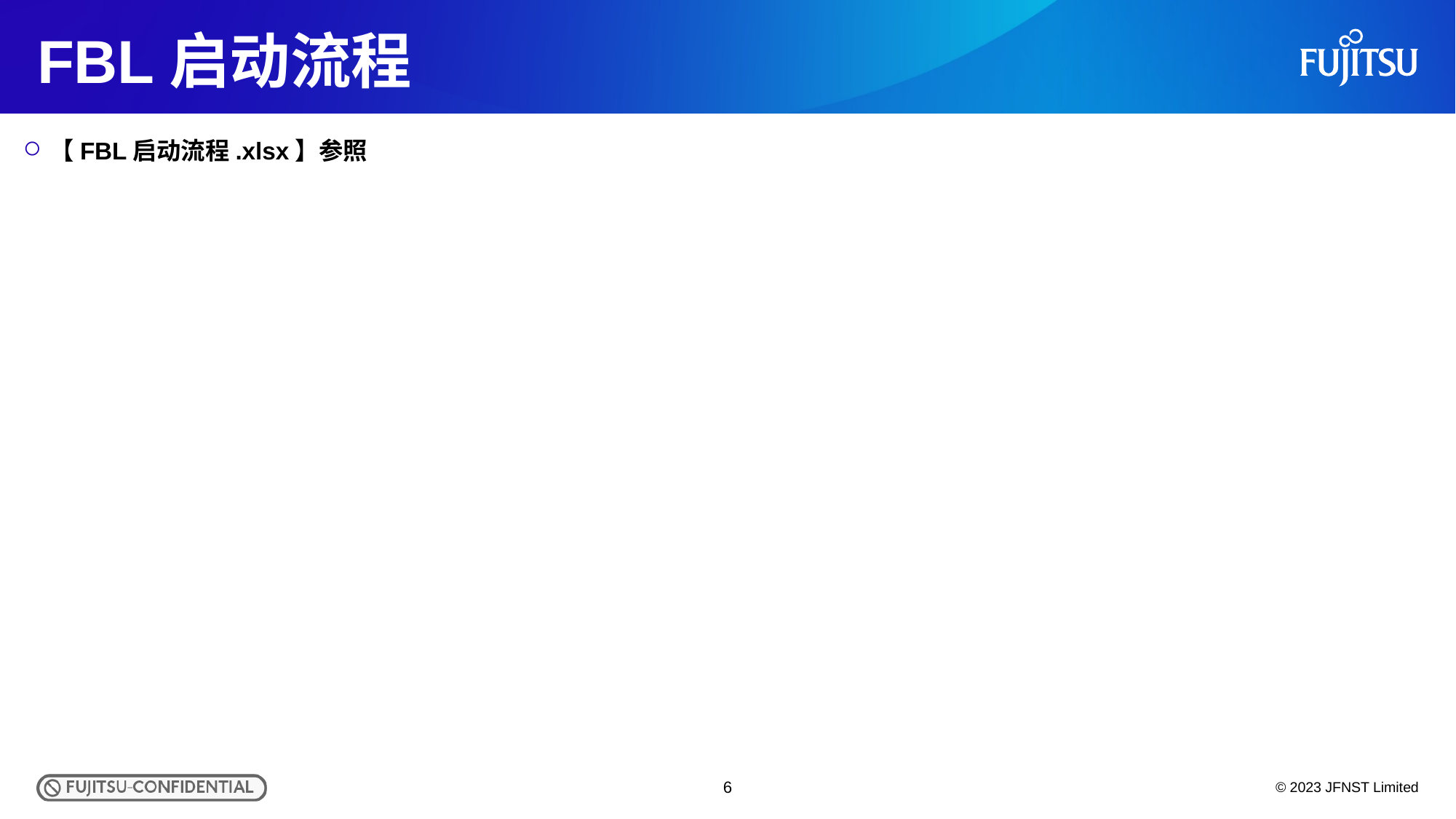

# FBL启动流程
【FBL启动流程.xlsx】参照
6
© 2023 JFNST Limited